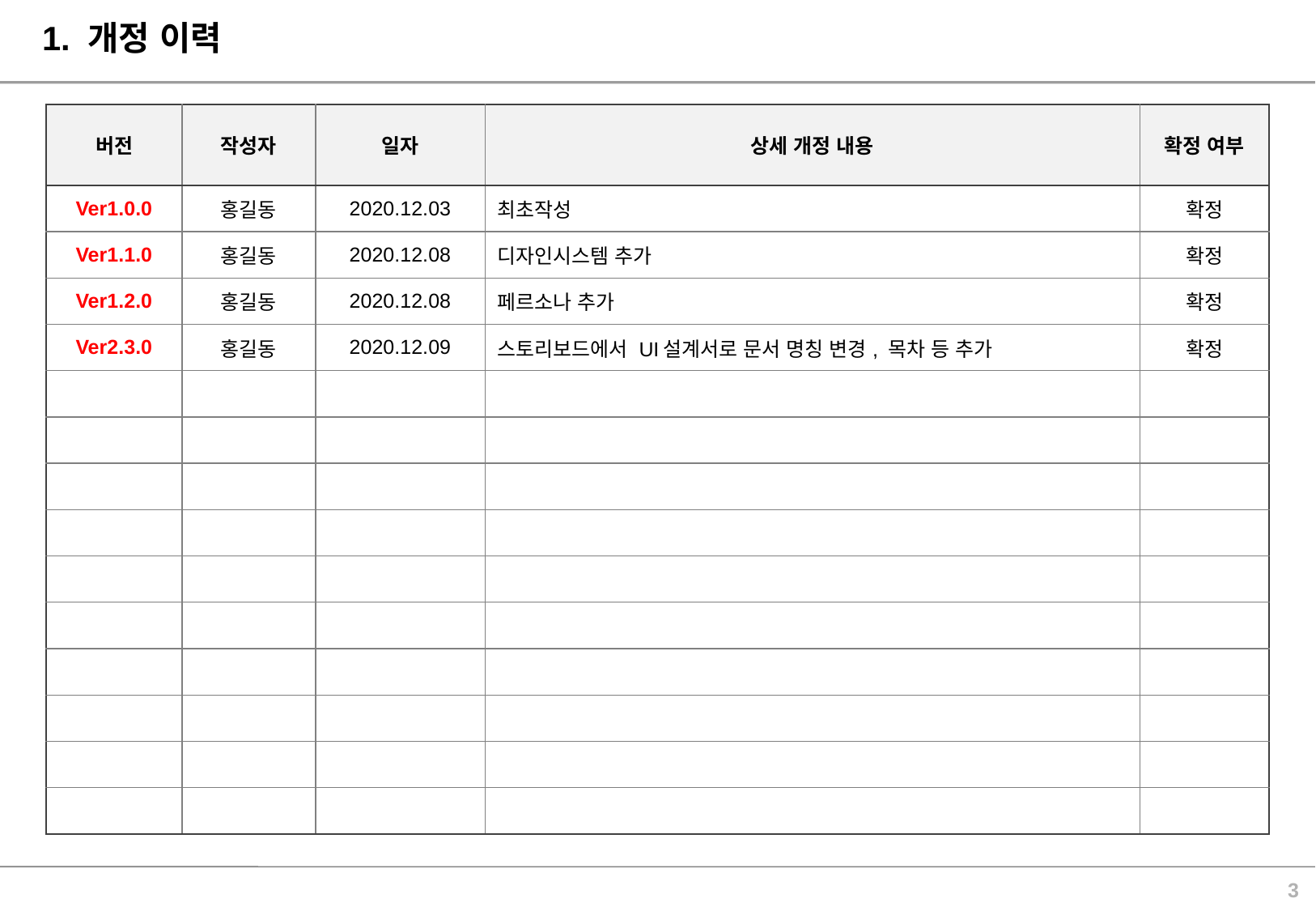

# 1. 개정 이력
| 버전 | 작성자 | 일자 | 상세 개정 내용 | 확정 여부 |
| --- | --- | --- | --- | --- |
| Ver1.0.0 | 홍길동 | 2020.12.03 | 최초작성 | 확정 |
| Ver1.1.0 | 홍길동 | 2020.12.08 | 디자인시스템 추가 | 확정 |
| Ver1.2.0 | 홍길동 | 2020.12.08 | 페르소나 추가 | 확정 |
| Ver2.3.0 | 홍길동 | 2020.12.09 | 스토리보드에서 UI설계서로 문서 명칭 변경, 목차 등 추가 | 확정 |
|  |  |  |  |  |
|  |  |  |  |  |
|  |  |  |  |  |
|  |  |  |  |  |
|  |  |  |  |  |
|  |  |  |  |  |
|  |  |  |  |  |
|  |  |  |  |  |
|  |  |  |  |  |
|  |  |  |  |  |
3